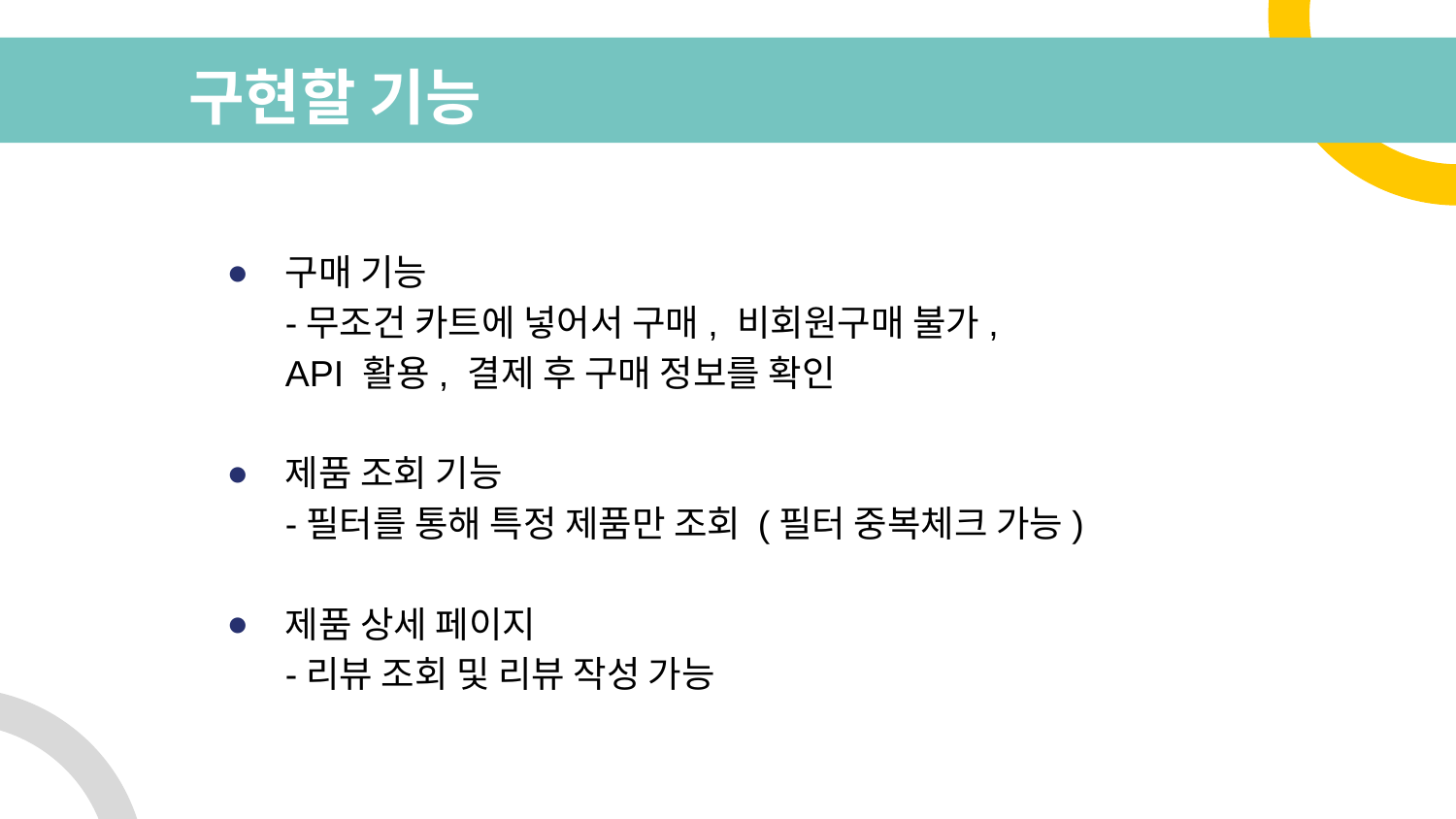

# 구현할 기능
구매 기능
-무조건 카트에 넣어서 구매, 비회원구매 불가,
API 활용, 결제 후 구매 정보를 확인

제품 조회 기능
-필터를 통해 특정 제품만 조회 (필터 중복체크 가능)

제품 상세 페이지
-리뷰 조회 및 리뷰 작성 가능